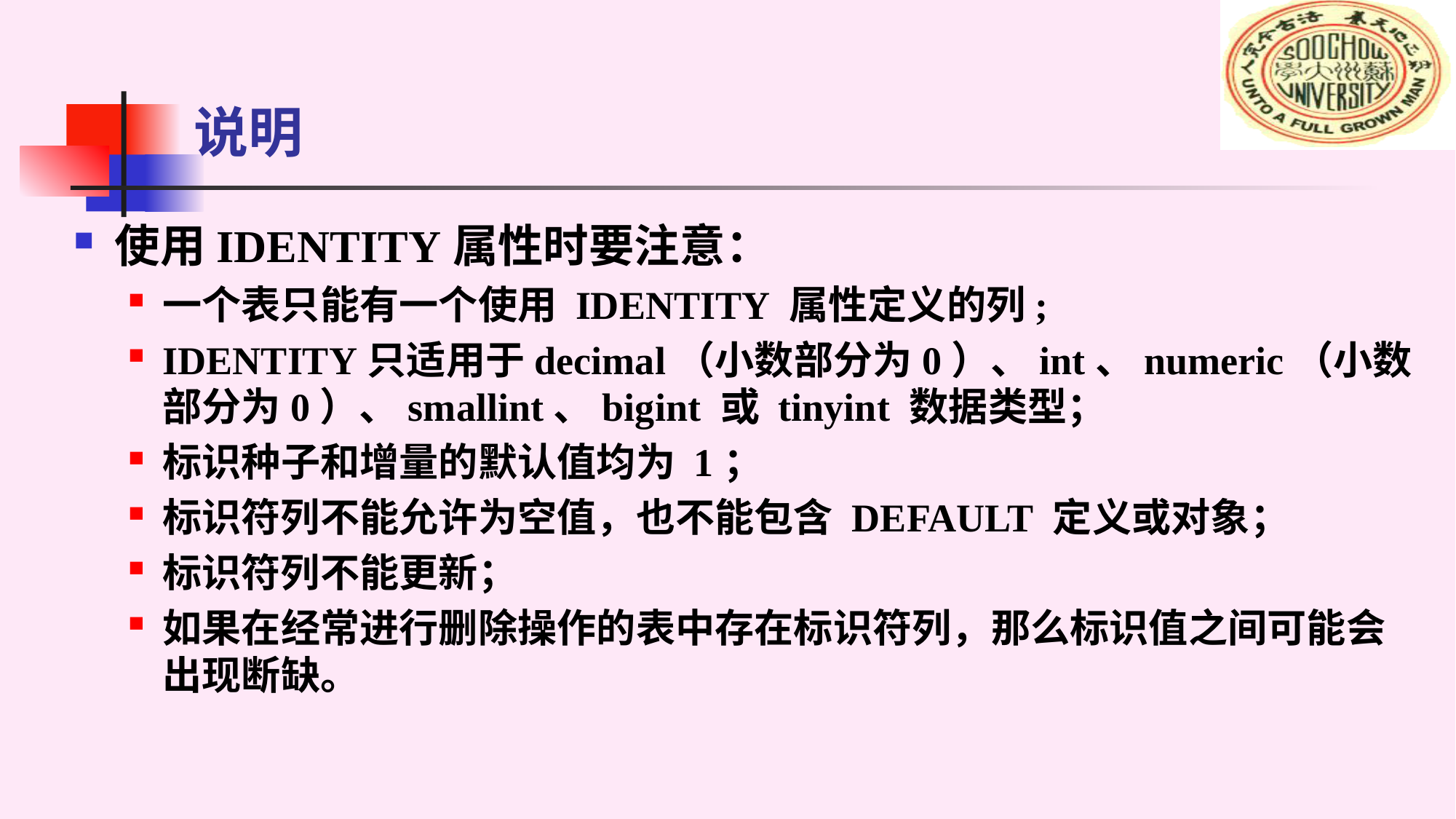

# 说明
使用IDENTITY属性时要注意：
一个表只能有一个使用 IDENTITY 属性定义的列;
IDENTITY只适用于decimal（小数部分为0）、int、numeric（小数部分为0）、smallint、bigint 或 tinyint 数据类型；
标识种子和增量的默认值均为 1；
标识符列不能允许为空值，也不能包含 DEFAULT 定义或对象；
标识符列不能更新；
如果在经常进行删除操作的表中存在标识符列，那么标识值之间可能会出现断缺。